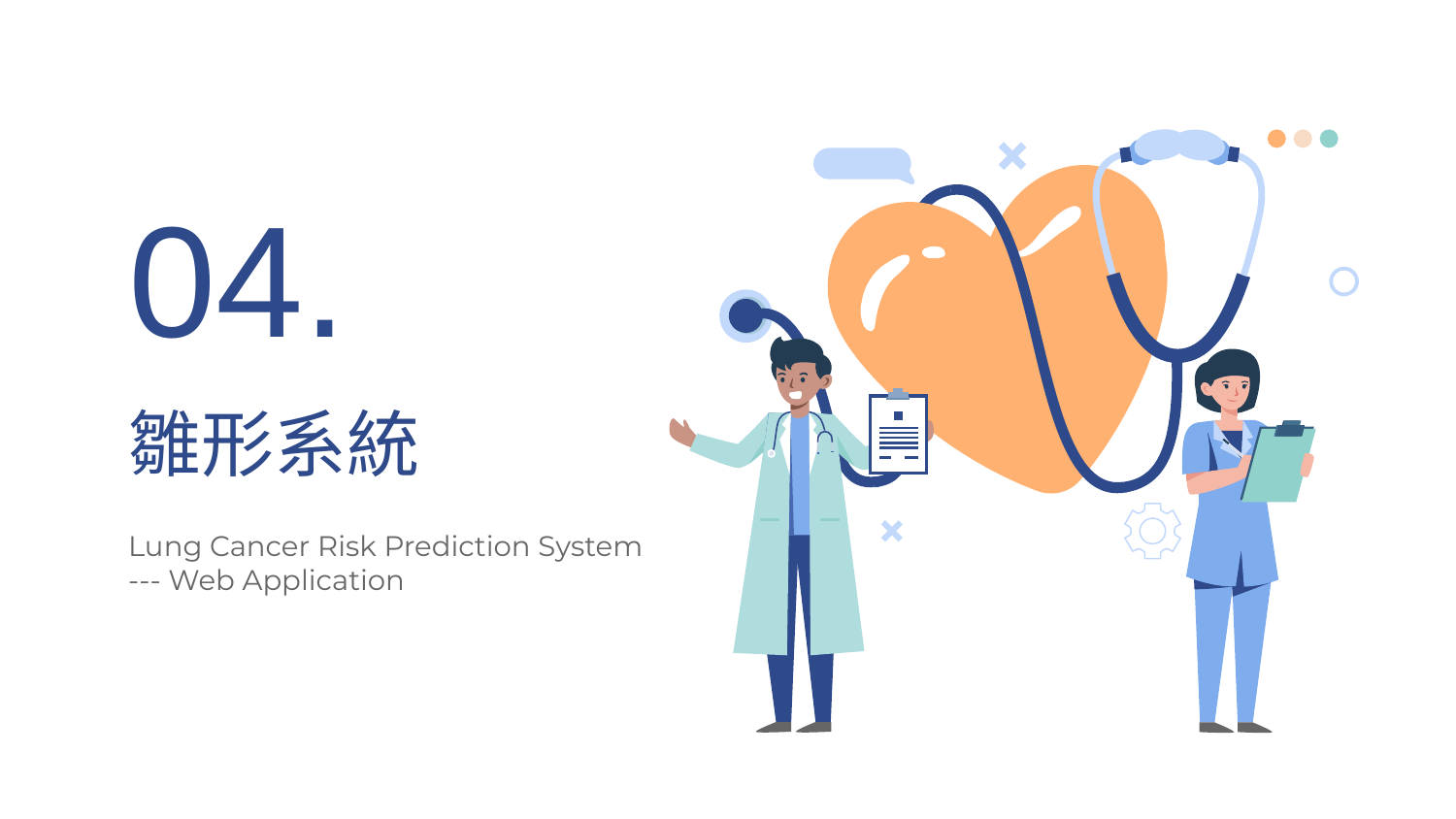

04.
# 雛形系統
Lung Cancer Risk Prediction System --- Web Application